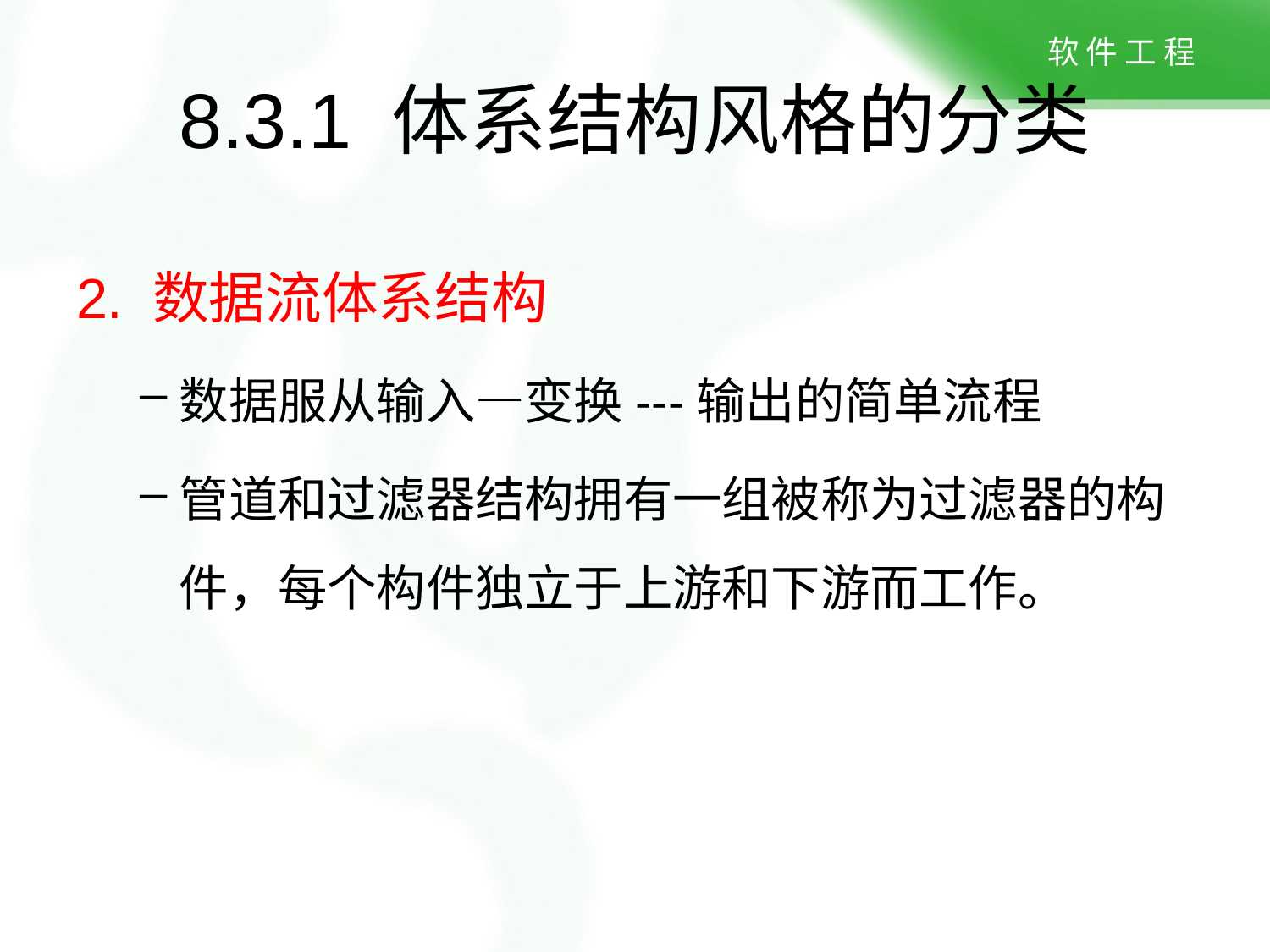

8.3.1 体系结构风格的分类
2. 数据流体系结构
数据服从输入—变换---输出的简单流程
管道和过滤器结构拥有一组被称为过滤器的构件，每个构件独立于上游和下游而工作。